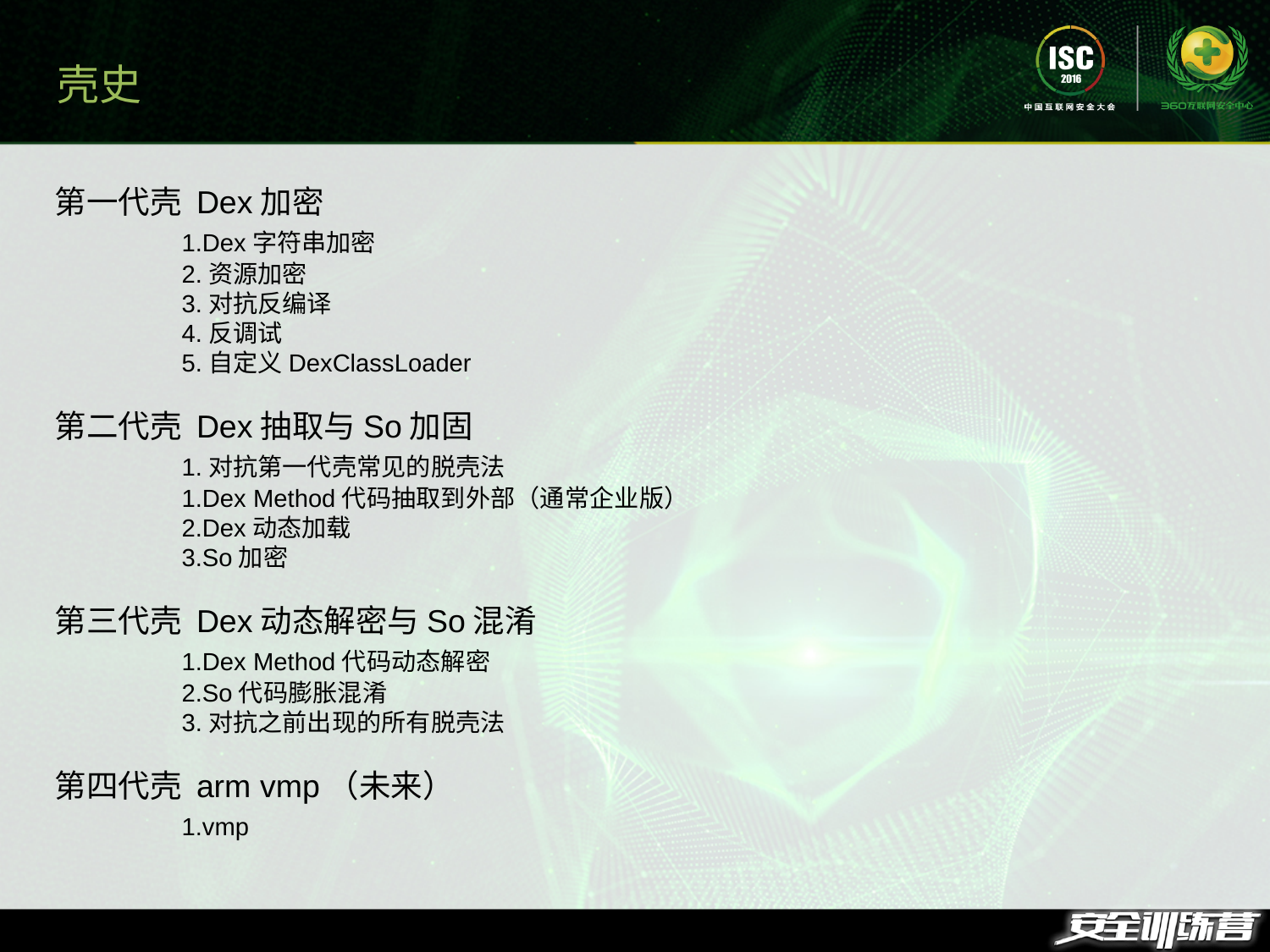

壳史
第一代壳 Dex加密
	1.Dex字符串加密
	2.资源加密
	3.对抗反编译
	4.反调试
	5.自定义DexClassLoader

第二代壳 Dex抽取与So加固
	1.对抗第一代壳常见的脱壳法
	1.Dex Method代码抽取到外部（通常企业版）
	2.Dex动态加载
	3.So加密

第三代壳 Dex动态解密与So混淆
	1.Dex Method代码动态解密
	2.So代码膨胀混淆
	3.对抗之前出现的所有脱壳法

第四代壳 arm vmp（未来）
	1.vmp